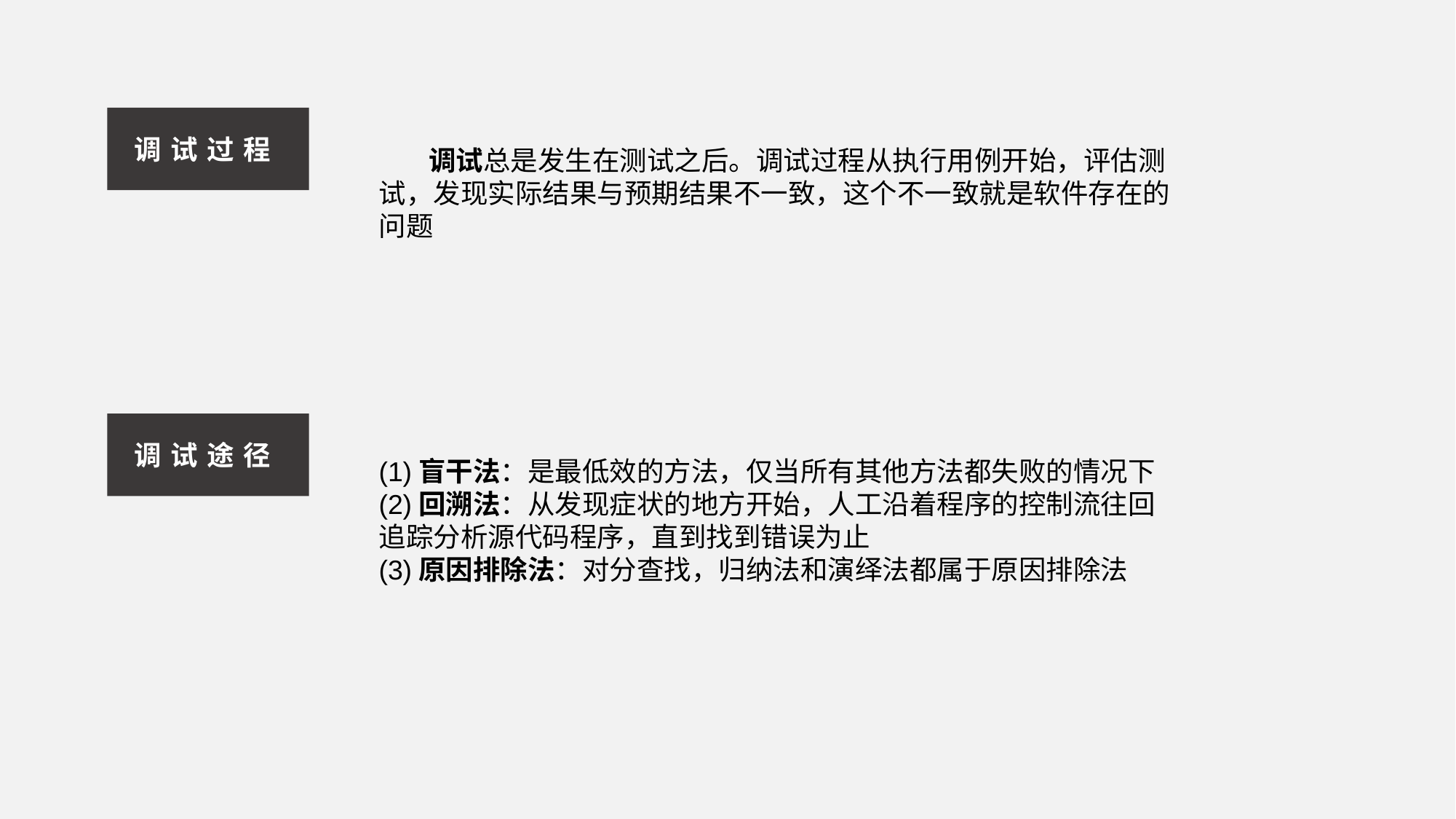

调试过程
       调试总是发生在测试之后。调试过程从执行用例开始，评估测试，发现实际结果与预期结果不一致，这个不一致就是软件存在的问题

调试途径
(1)盲干法：是最低效的方法，仅当所有其他方法都失败的情况下
(2)回溯法：从发现症状的地方开始，人工沿着程序的控制流往回追踪分析源代码程序，直到找到错误为止
(3)原因排除法：对分查找，归纳法和演绎法都属于原因排除法